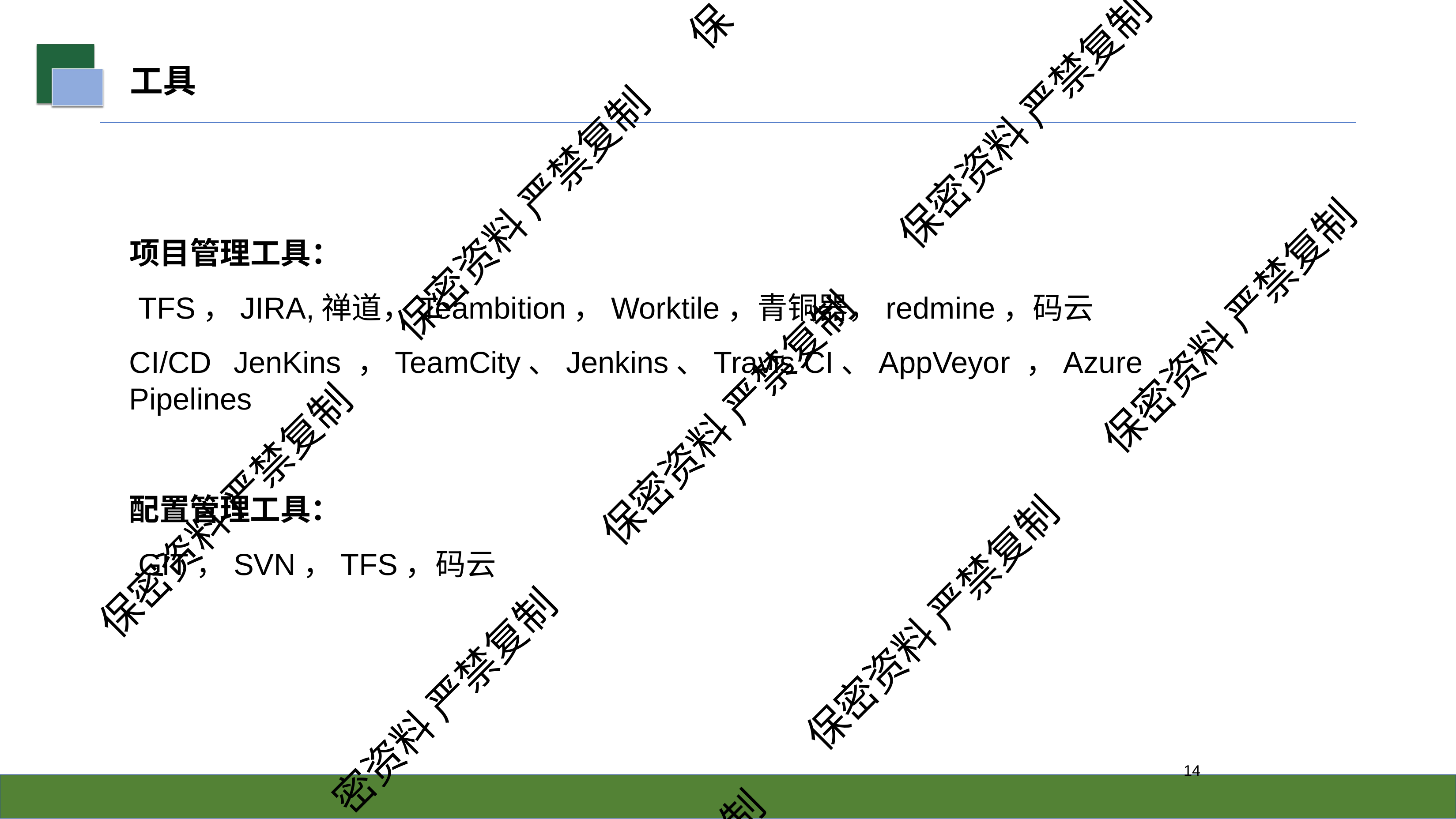

保
工具
保密资料 严禁复制
保密资料 严禁复制
# 项目管理工具：
TFS，JIRA,禅道，Teambition，Worktile，青铜器，redmine，码云
CI/CD	JenKins ，TeamCity、Jenkins、Travis CI、AppVeyor ，Azure	Pipelines

配置管理工具：
GIT，SVN，TFS，码云
保密资料 严禁复制
保密资料 严禁复制
保密资料 严禁复制
保密资料 严禁复制
密资料 严禁复制
14
制